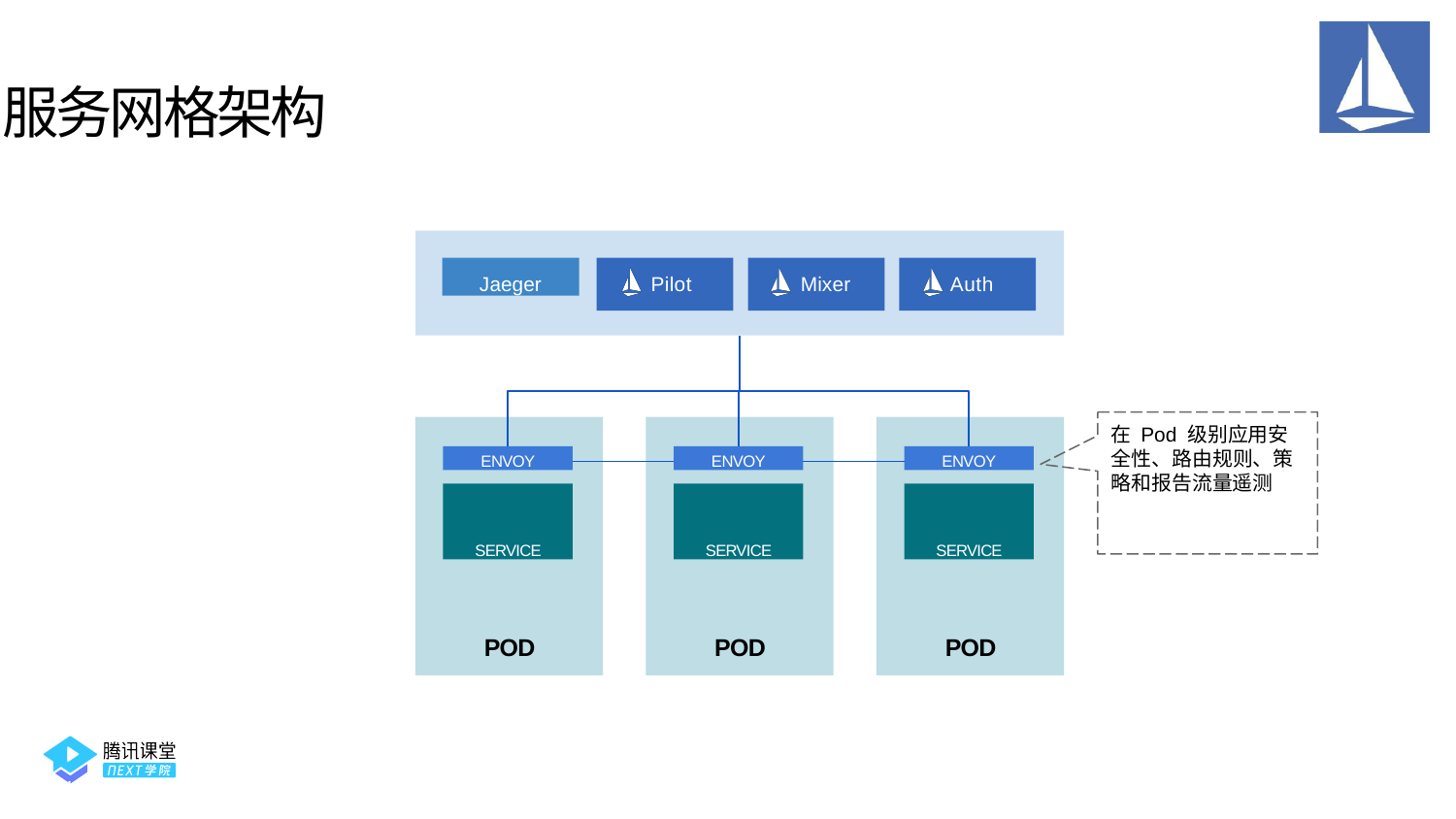

服务网格架构

Jaeger

Pilot
Mixer
Auth

在 Pod 级别应用安全性、路由规则、策略和报告流量遥测
ENVOY
ENVOY
ENVOY

SERVICE

SERVICE

SERVICE
POD
POD
POD
@danieloh30